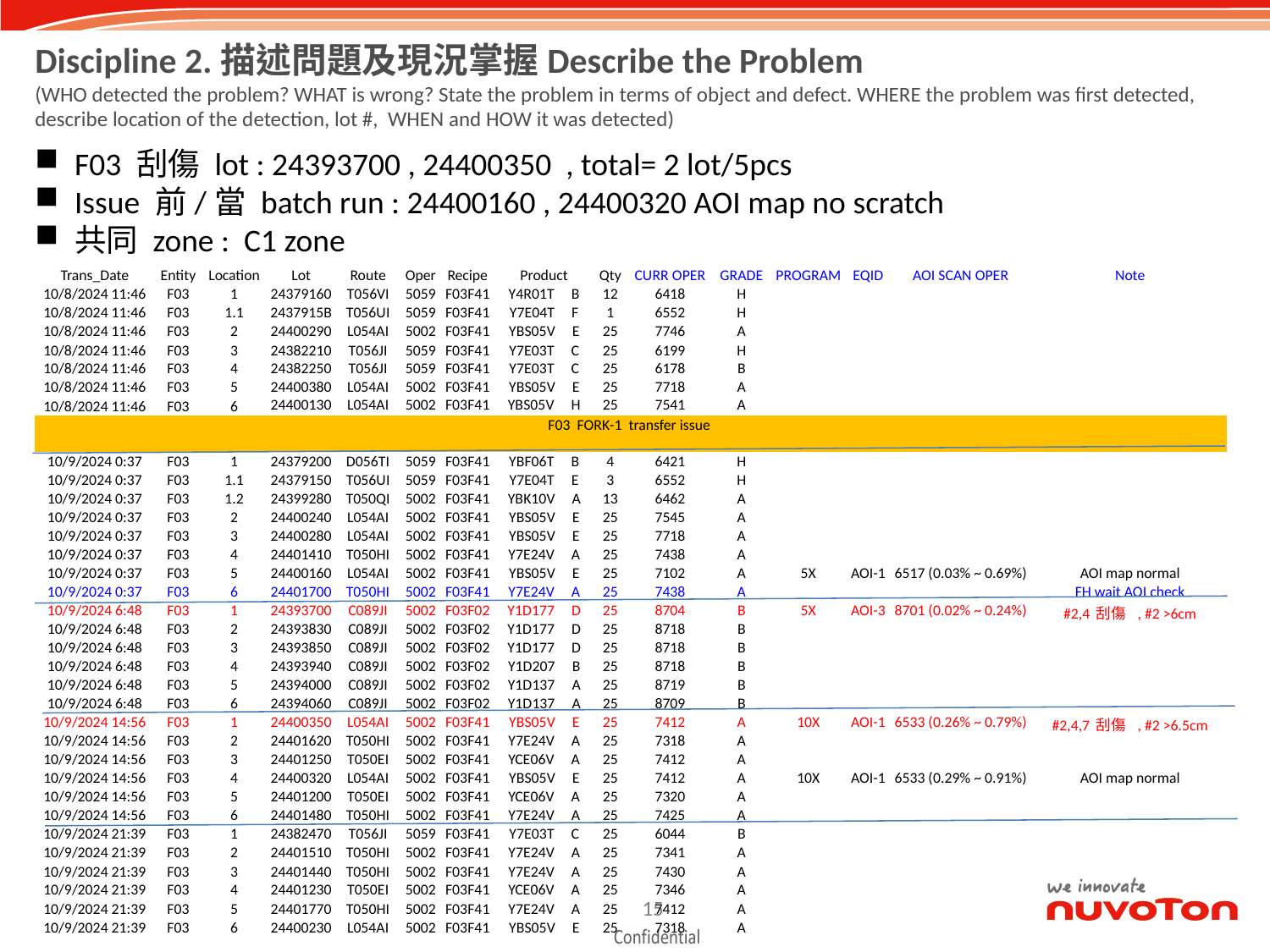

Discipline 2.描述問題及現況掌握Describe the Problem
(WHO detected the problem? WHAT is wrong? State the problem in terms of object and defect. WHERE the problem was first detected, describe location of the detection, lot #,  WHEN and HOW it was detected)
F03 刮傷 lot : 24393700 , 24400350  , total= 2 lot/5pcs
Issue 前/當 batch run : 24400160 , 24400320 AOI map no scratch
共同 zone :  C1 zone
| Trans\_Date | Entity | Location | Lot | Route | Oper | Recipe | Product | Qty | CURR OPER | GRADE | PROGRAM | EQID | AOI SCAN OPER | Note |
| --- | --- | --- | --- | --- | --- | --- | --- | --- | --- | --- | --- | --- | --- | --- |
| 10/8/2024 11:46 | F03 | 1 | 24379160 | T056VI | 5059 | F03F41 | Y4R01T B | 12 | 6418 | H |  |  |  |  |
| 10/8/2024 11:46 | F03 | 1.1 | 2437915B | T056UI | 5059 | F03F41 | Y7E04T F | 1 | 6552 | H |  |  |  |  |
| 10/8/2024 11:46 | F03 | 2 | 24400290 | L054AI | 5002 | F03F41 | YBS05V E | 25 | 7746 | A |  |  |  |  |
| 10/8/2024 11:46 | F03 | 3 | 24382210 | T056JI | 5059 | F03F41 | Y7E03T C | 25 | 6199 | H |  |  |  |  |
| 10/8/2024 11:46 | F03 | 4 | 24382250 | T056JI | 5059 | F03F41 | Y7E03T C | 25 | 6178 | B |  |  |  |  |
| 10/8/2024 11:46 | F03 | 5 | 24400380 | L054AI | 5002 | F03F41 | YBS05V E | 25 | 7718 | A |  |  |  |  |
| 10/8/2024 11:46 | F03 | 6 | 24400130 | L054AI | 5002 | F03F41 | YBS05V H | 25 | 7541 | A |  |  |  |  |
| F03 FORK-1 transfer issue |  |  |  |  |  | F03 FORK-1 transfer issue |  |  |  |  |  |  |  |  |
| 10/9/2024 0:37 | F03 | 1 | 24379200 | D056TI | 5059 | F03F41 | YBF06T B | 4 | 6421 | H |  |  |  |  |
| 10/9/2024 0:37 | F03 | 1.1 | 24379150 | T056UI | 5059 | F03F41 | Y7E04T E | 3 | 6552 | H |  |  |  |  |
| 10/9/2024 0:37 | F03 | 1.2 | 24399280 | T050QI | 5002 | F03F41 | YBK10V A | 13 | 6462 | A |  |  |  |  |
| 10/9/2024 0:37 | F03 | 2 | 24400240 | L054AI | 5002 | F03F41 | YBS05V E | 25 | 7545 | A |  |  |  |  |
| 10/9/2024 0:37 | F03 | 3 | 24400280 | L054AI | 5002 | F03F41 | YBS05V E | 25 | 7718 | A |  |  |  |  |
| 10/9/2024 0:37 | F03 | 4 | 24401410 | T050HI | 5002 | F03F41 | Y7E24V A | 25 | 7438 | A |  |  |  |  |
| 10/9/2024 0:37 | F03 | 5 | 24400160 | L054AI | 5002 | F03F41 | YBS05V E | 25 | 7102 | A | 5X | AOI-1 | 6517 (0.03% ~ 0.69%) | AOI map normal |
| 10/9/2024 0:37 | F03 | 6 | 24401700 | T050HI | 5002 | F03F41 | Y7E24V A | 25 | 7438 | A |  |  |  | FH wait AOI check |
| 10/9/2024 6:48 | F03 | 1 | 24393700 | C089JI | 5002 | F03F02 | Y1D177 D | 25 | 8704 | B | 5X | AOI-3 | 8701 (0.02% ~ 0.24%) | #2,4 刮傷 , #2 >6cm |
| 10/9/2024 6:48 | F03 | 2 | 24393830 | C089JI | 5002 | F03F02 | Y1D177 D | 25 | 8718 | B |  |  |  |  |
| 10/9/2024 6:48 | F03 | 3 | 24393850 | C089JI | 5002 | F03F02 | Y1D177 D | 25 | 8718 | B |  |  |  |  |
| 10/9/2024 6:48 | F03 | 4 | 24393940 | C089JI | 5002 | F03F02 | Y1D207 B | 25 | 8718 | B |  |  |  |  |
| 10/9/2024 6:48 | F03 | 5 | 24394000 | C089JI | 5002 | F03F02 | Y1D137 A | 25 | 8719 | B |  |  |  |  |
| 10/9/2024 6:48 | F03 | 6 | 24394060 | C089JI | 5002 | F03F02 | Y1D137 A | 25 | 8709 | B |  |  |  |  |
| 10/9/2024 14:56 | F03 | 1 | 24400350 | L054AI | 5002 | F03F41 | YBS05V E | 25 | 7412 | A | 10X | AOI-1 | 6533 (0.26% ~ 0.79%) | #2,4,7 刮傷 , #2 >6.5cm |
| 10/9/2024 14:56 | F03 | 2 | 24401620 | T050HI | 5002 | F03F41 | Y7E24V A | 25 | 7318 | A |  |  |  |  |
| 10/9/2024 14:56 | F03 | 3 | 24401250 | T050EI | 5002 | F03F41 | YCE06V A | 25 | 7412 | A |  |  |  |  |
| 10/9/2024 14:56 | F03 | 4 | 24400320 | L054AI | 5002 | F03F41 | YBS05V E | 25 | 7412 | A | 10X | AOI-1 | 6533 (0.29% ~ 0.91%) | AOI map normal |
| 10/9/2024 14:56 | F03 | 5 | 24401200 | T050EI | 5002 | F03F41 | YCE06V A | 25 | 7320 | A |  |  |  |  |
| 10/9/2024 14:56 | F03 | 6 | 24401480 | T050HI | 5002 | F03F41 | Y7E24V A | 25 | 7425 | A |  |  |  |  |
| 10/9/2024 21:39 | F03 | 1 | 24382470 | T056JI | 5059 | F03F41 | Y7E03T C | 25 | 6044 | B |  |  |  |  |
| 10/9/2024 21:39 | F03 | 2 | 24401510 | T050HI | 5002 | F03F41 | Y7E24V A | 25 | 7341 | A |  |  |  |  |
| 10/9/2024 21:39 | F03 | 3 | 24401440 | T050HI | 5002 | F03F41 | Y7E24V A | 25 | 7430 | A |  |  |  |  |
| 10/9/2024 21:39 | F03 | 4 | 24401230 | T050EI | 5002 | F03F41 | YCE06V A | 25 | 7346 | A |  |  |  |  |
| 10/9/2024 21:39 | F03 | 5 | 24401770 | T050HI | 5002 | F03F41 | Y7E24V A | 25 | 7412 | A |  |  |  |  |
| 10/9/2024 21:39 | F03 | 6 | 24400230 | L054AI | 5002 | F03F41 | YBS05V E | 25 | 7318 | A |  |  |  |  |
15